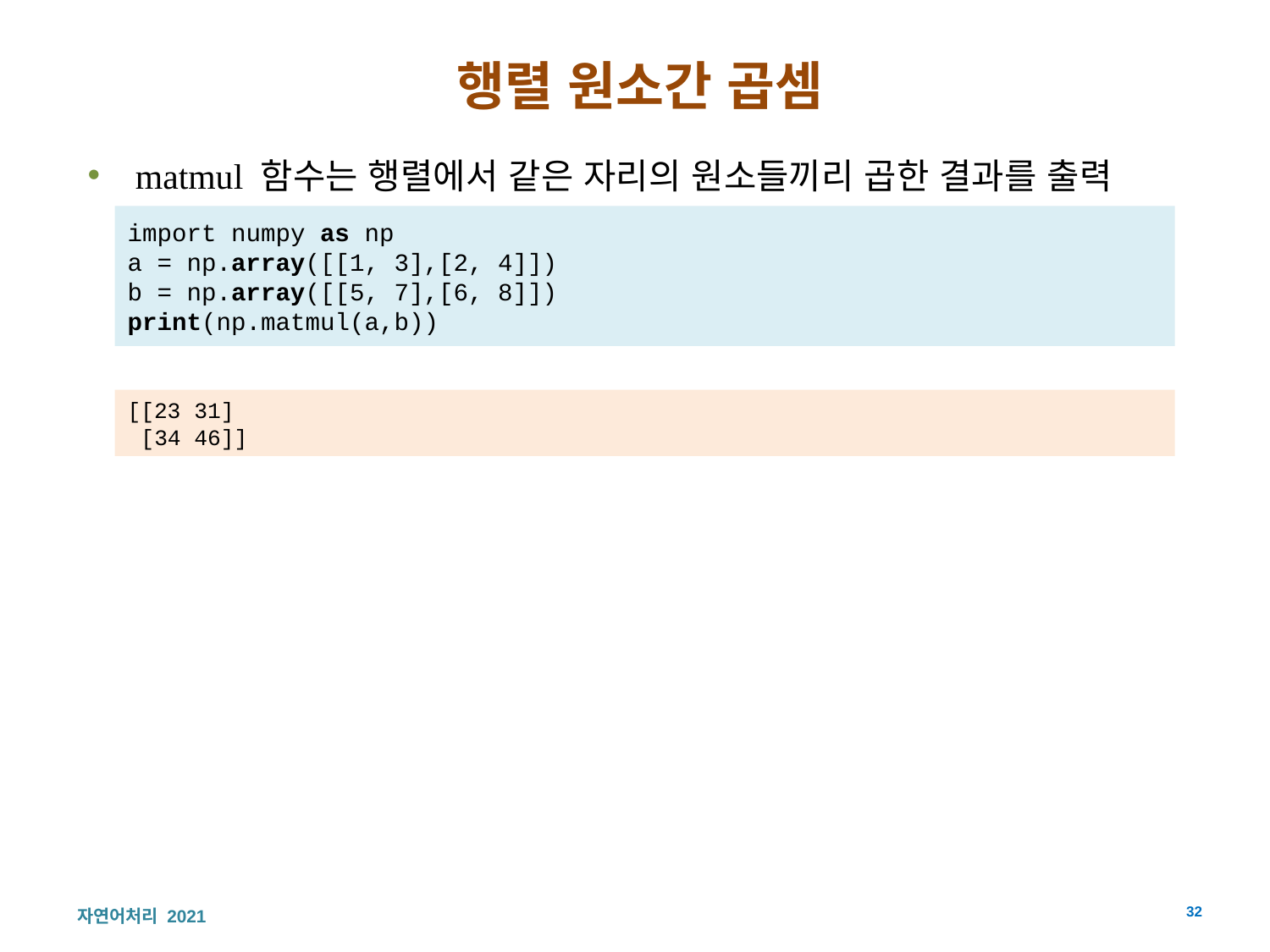

# 행렬 원소간 곱셈
matmul 함수는 행렬에서 같은 자리의 원소들끼리 곱한 결과를 출력

import numpy as np
a = np.array([[1, 3],[2, 4]])
b = np.array([[5, 7],[6, 8]])
print(np.matmul(a,b))
[[23 31]
 [34 46]]